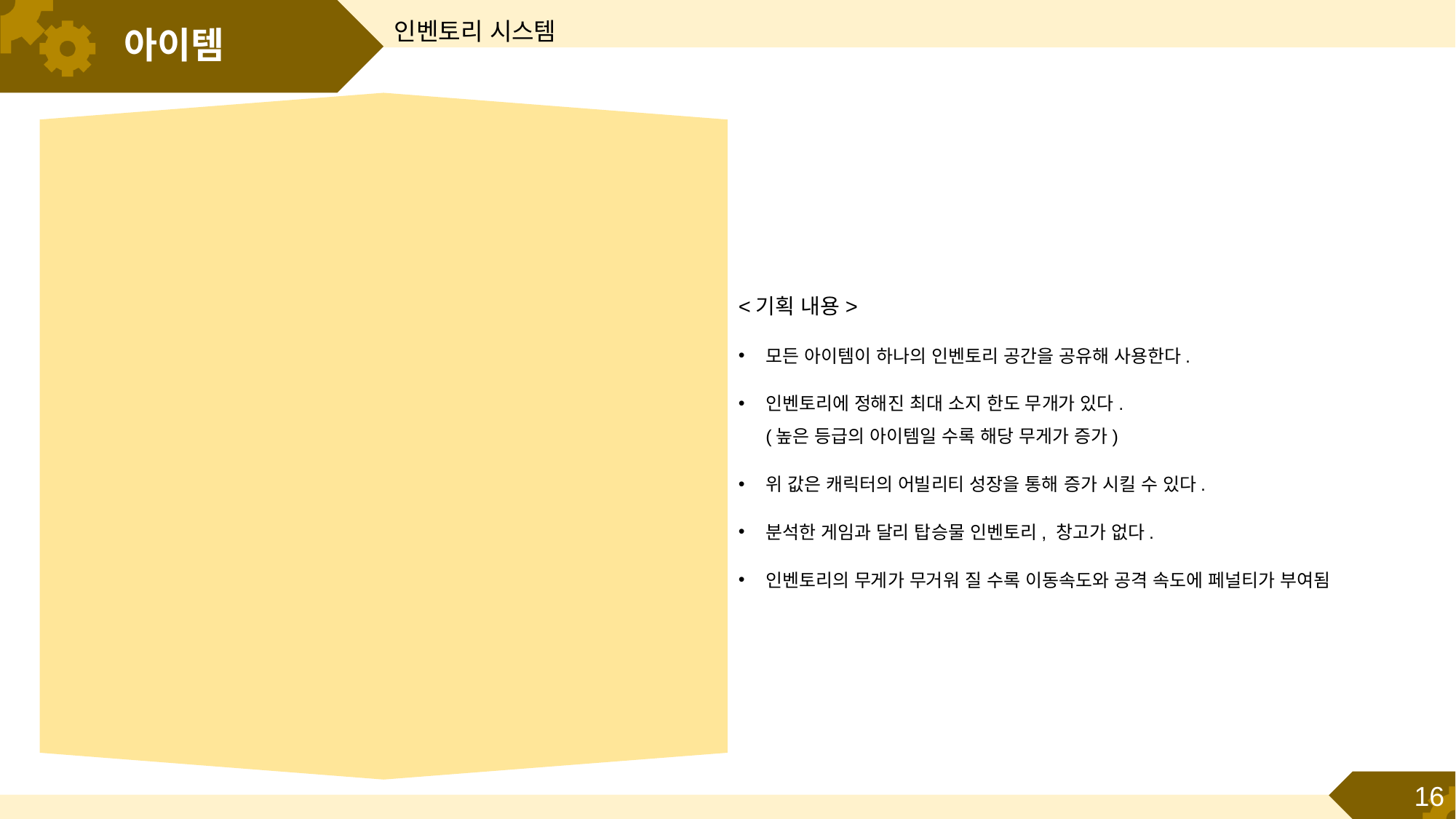

인벤토리 시스템
# 아이템
<기획 내용>
모든 아이템이 하나의 인벤토리 공간을 공유해 사용한다.
인벤토리에 정해진 최대 소지 한도 무개가 있다.
(높은 등급의 아이템일 수록 해당 무게가 증가)
위 값은 캐릭터의 어빌리티 성장을 통해 증가 시킬 수 있다.
분석한 게임과 달리 탑승물 인벤토리, 창고가 없다.
인벤토리의 무게가 무거워 질 수록 이동속도와 공격 속도에 페널티가 부여됨

16